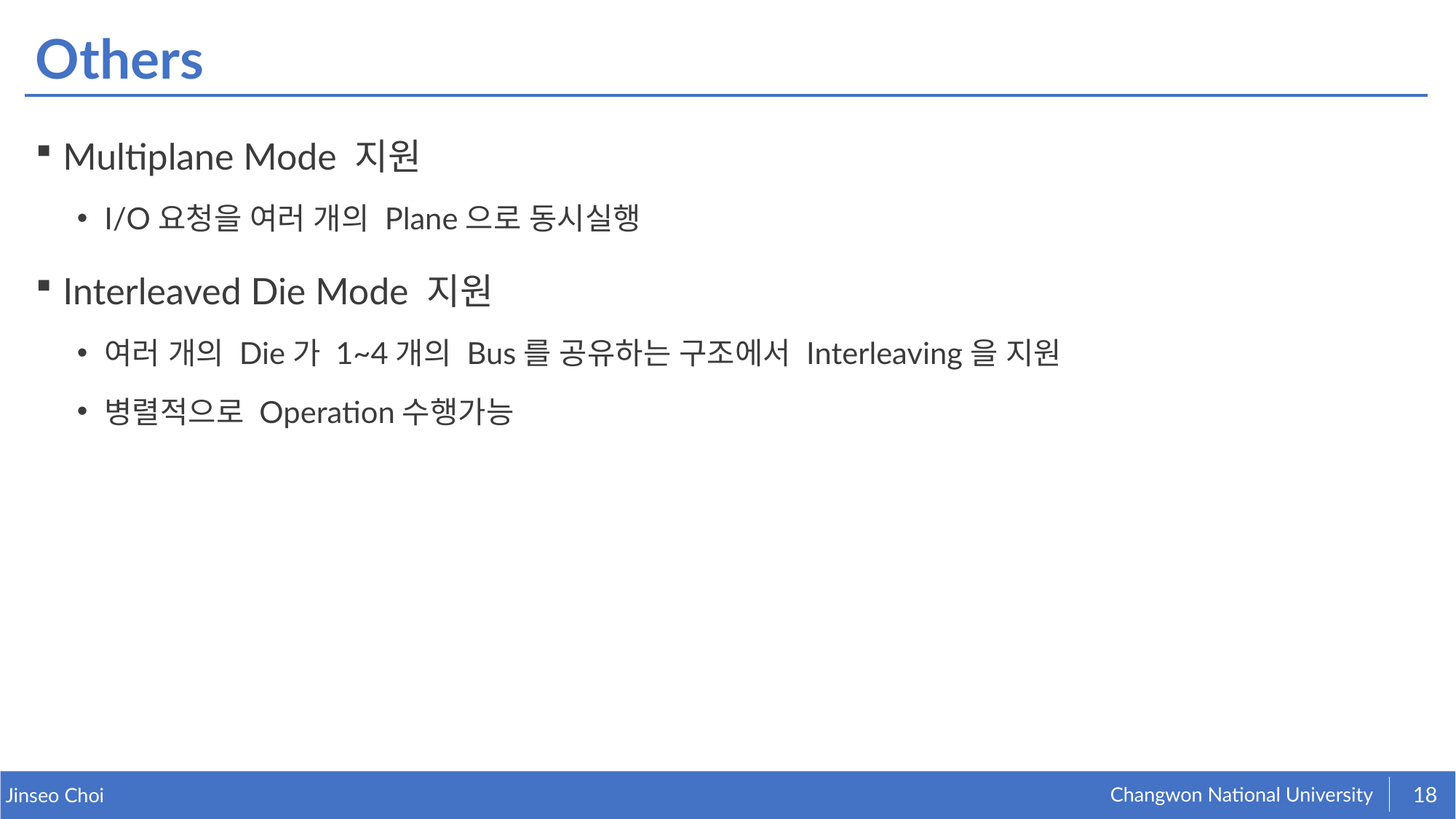

# Others
Multiplane Mode 지원
I/O요청을 여러 개의 Plane으로 동시실행
Interleaved Die Mode 지원
여러 개의 Die가 1~4개의 Bus를 공유하는 구조에서 Interleaving을 지원
병렬적으로 Operation수행가능
18